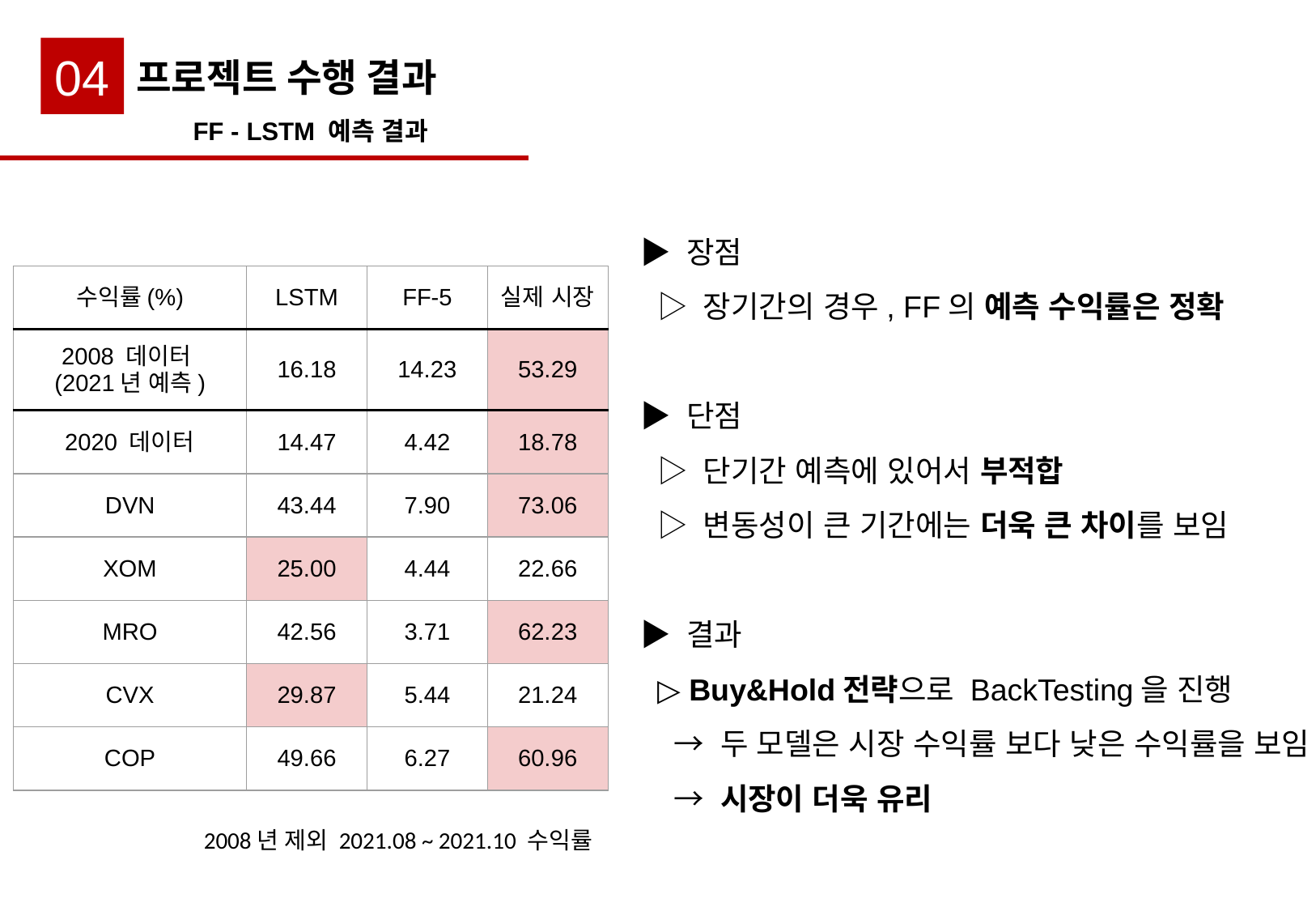

04
프로젝트 수행 결과
FF - LSTM 예측 결과
▶ 장점
  ▷ 장기간의 경우, FF의 예측 수익률은 정확

▶ 단점
  ▷ 단기간 예측에 있어서 부적합
  ▷ 변동성이 큰 기간에는 더욱 큰 차이를 보임

▶ 결과
  ▷ Buy&Hold전략으로 BackTesting을 진행
    → 두 모델은 시장 수익률 보다 낮은 수익률을 보임
    → 시장이 더욱 유리
| 수익률(%) | LSTM | FF-5 | 실제 시장 |
| --- | --- | --- | --- |
| 2008 데이터 (2021년 예측) | 16.18 | 14.23 | 53.29 |
| 2020 데이터 | 14.47 | 4.42 | 18.78 |
| DVN | 43.44 | 7.90 | 73.06 |
| XOM | 25.00 | 4.44 | 22.66 |
| MRO | 42.56 | 3.71 | 62.23 |
| CVX | 29.87 | 5.44 | 21.24 |
| COP | 49.66 | 6.27 | 60.96 |
2008년 제외 2021.08 ~ 2021.10 수익률